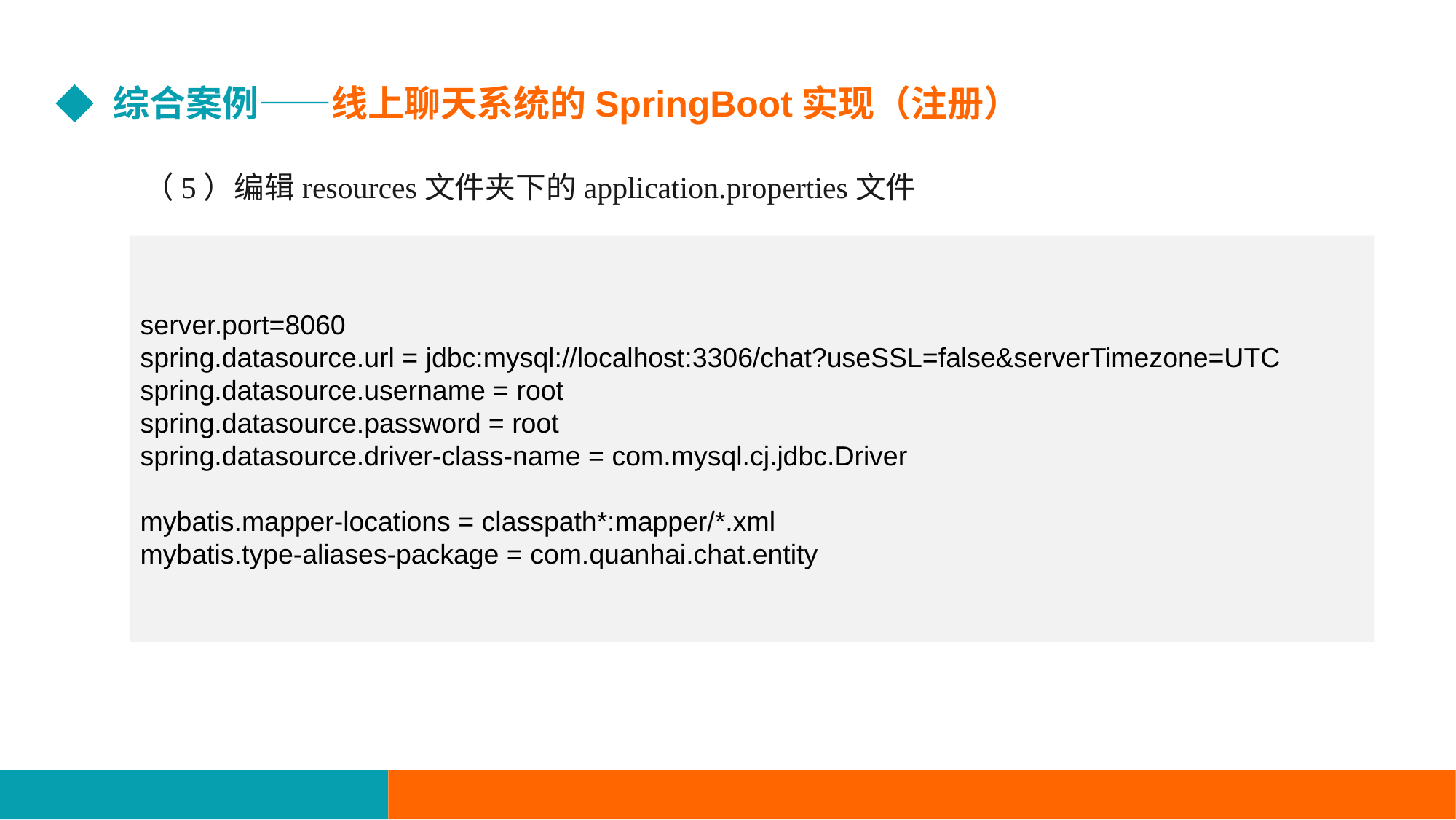

综合案例——线上聊天系统的SpringBoot实现（注册）
（5）编辑resources文件夹下的application.properties文件
server.port=8060
spring.datasource.url = jdbc:mysql://localhost:3306/chat?useSSL=false&serverTimezone=UTC
spring.datasource.username = root
spring.datasource.password = root
spring.datasource.driver-class-name = com.mysql.cj.jdbc.Driver

mybatis.mapper-locations = classpath*:mapper/*.xml
mybatis.type-aliases-package = com.quanhai.chat.entity